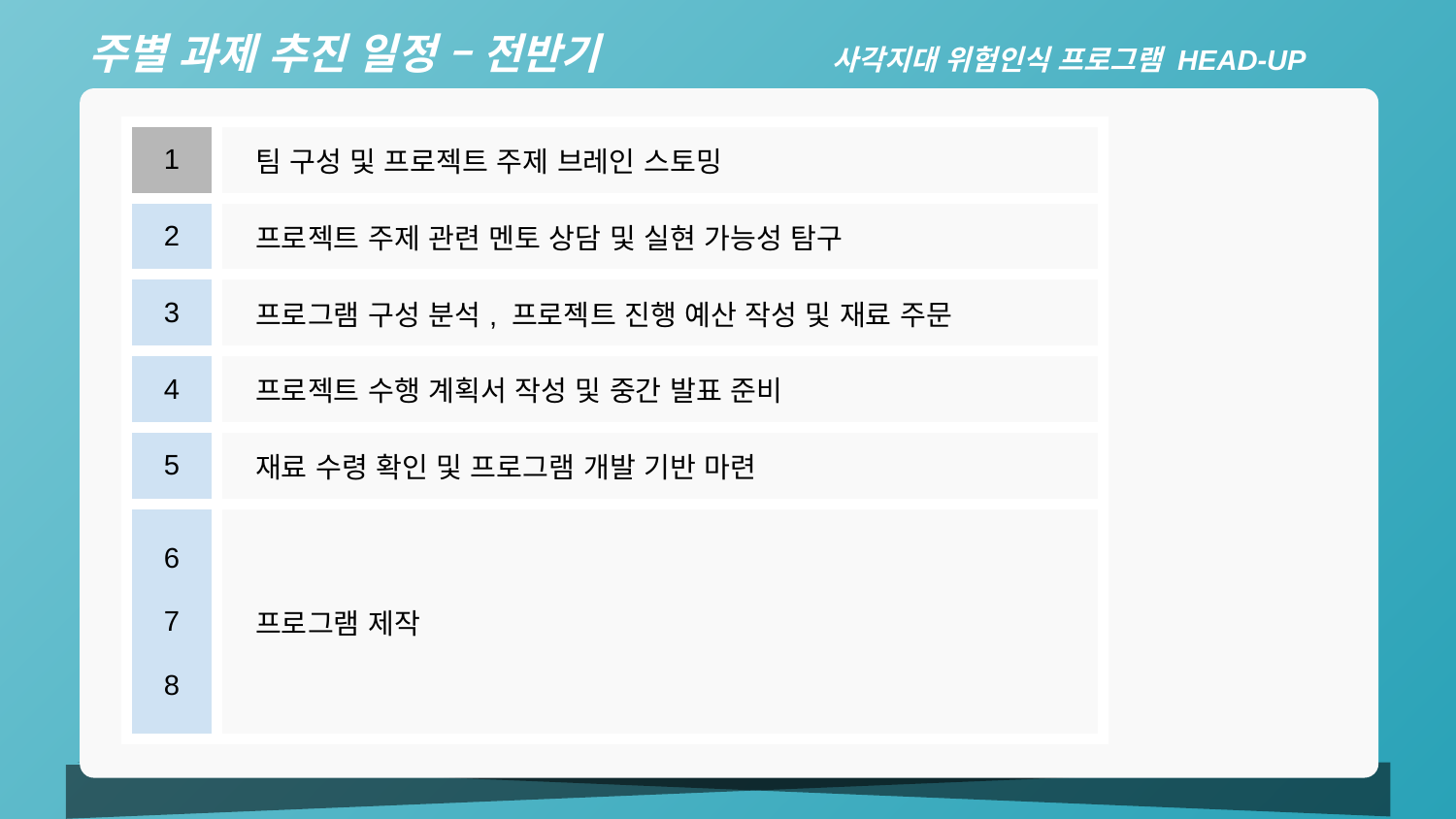

주별 과제 추진 일정 – 전반기
사각지대 위험인식 프로그램 HEAD-UP

| 1 | 팀 구성 및 프로젝트 주제 브레인 스토밍 |
| --- | --- |
| 2 | 프로젝트 주제 관련 멘토 상담 및 실현 가능성 탐구 |
| 3 | 프로그램 구성 분석, 프로젝트 진행 예산 작성 및 재료 주문 |
| 4 | 프로젝트 수행 계획서 작성 및 중간 발표 준비 |
| 5 | 재료 수령 확인 및 프로그램 개발 기반 마련 |
| 6 7 8 | 프로그램 제작 |
|  |  |
|  |  |